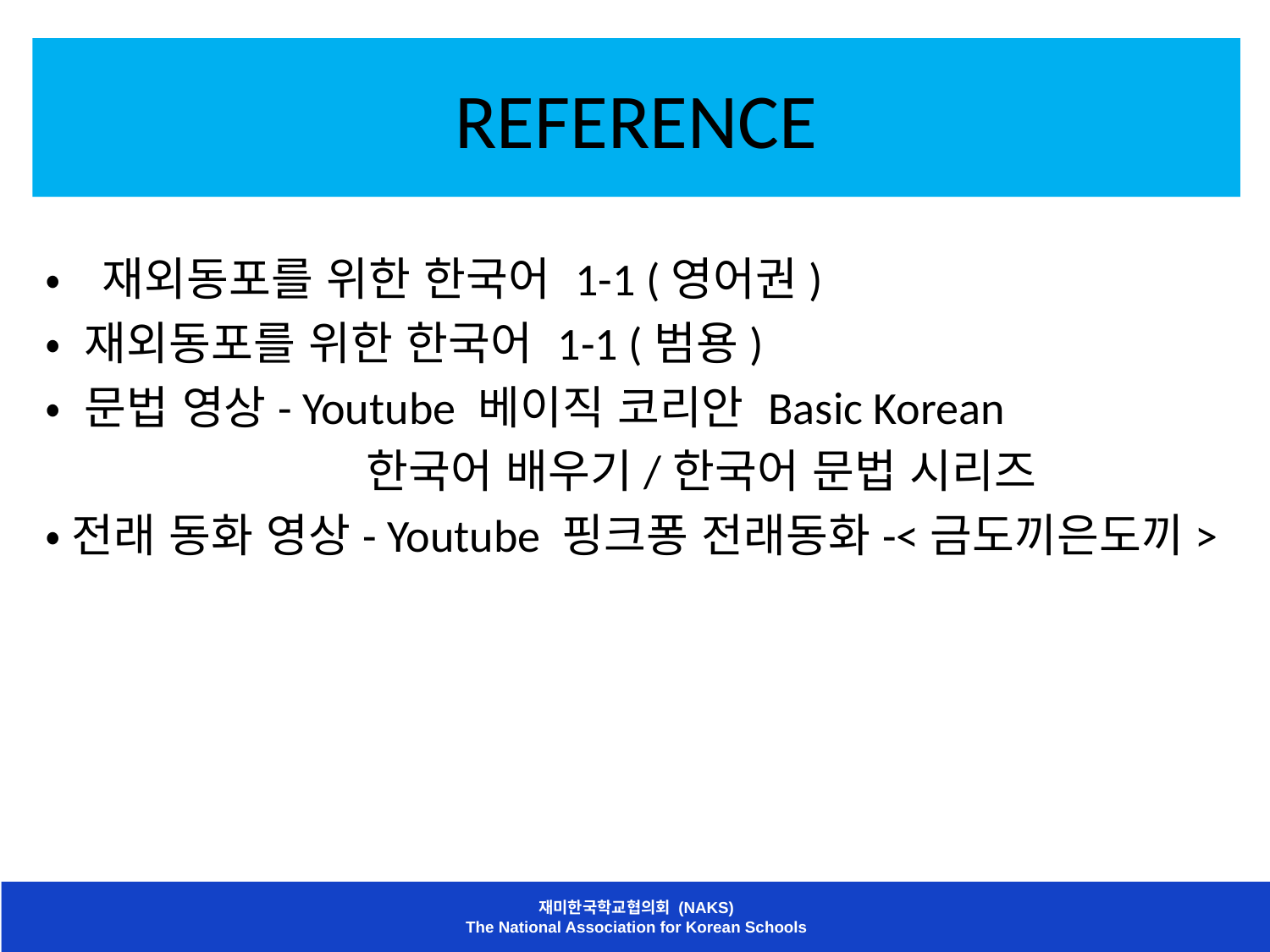

# REFERENCE
•재외동포를 위한 한국어 1-1 (영어권)
• 재외동포를 위한 한국어 1-1 (범용)
• 문법 영상- Youtube 베이직 코리안 Basic Korean
                        한국어 배우기/한국어 문법 시리즈
•전래 동화 영상- Youtube 핑크퐁 전래동화-<금도끼은도끼>
재미한국학교협의회 (NAKS)
The National Association for Korean Schools